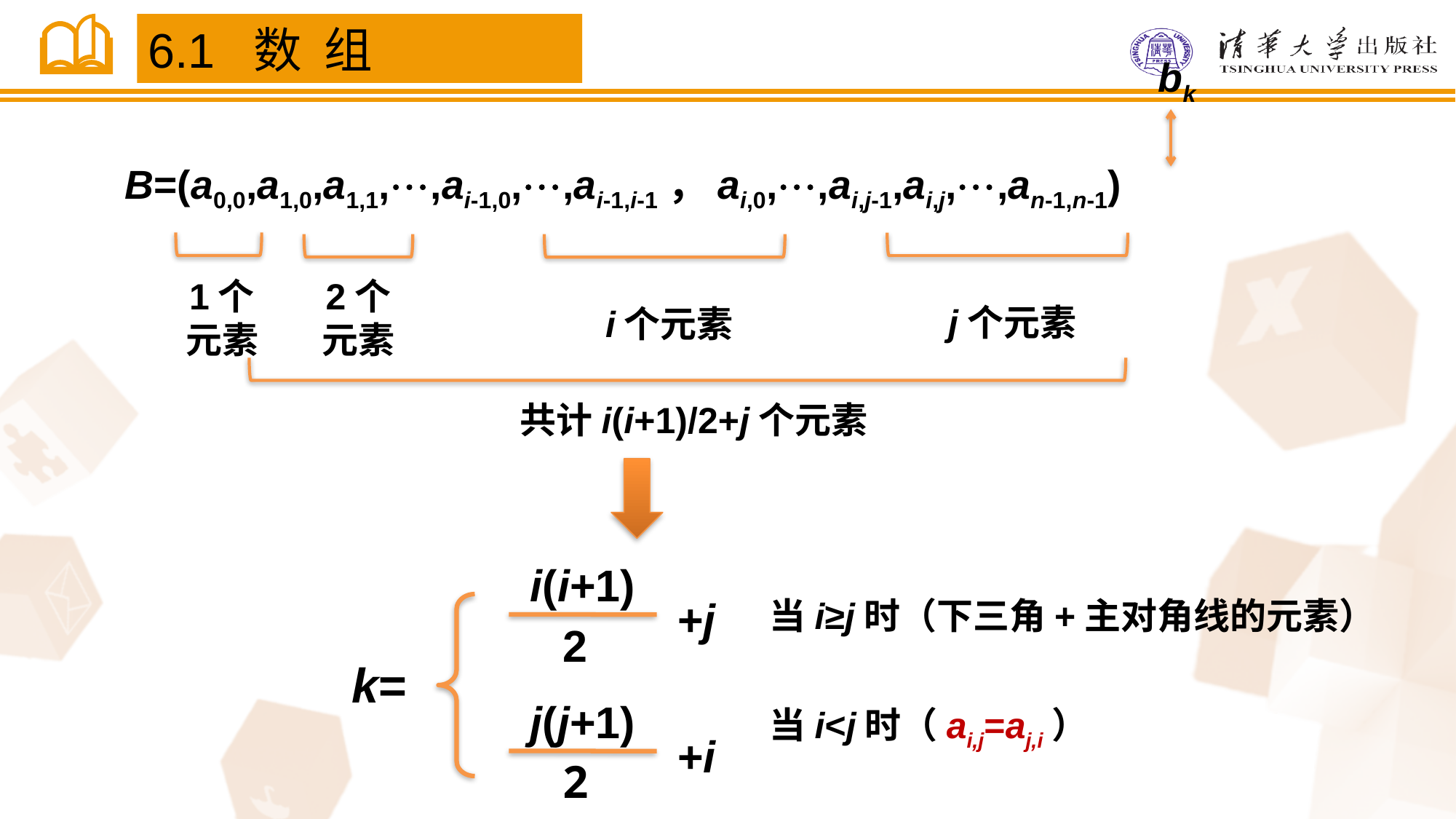

6.1  数  组
bk
B=(a0,0,a1,0,a1,1,…,ai-1,0,…,ai-1,i-1，ai,0,…,ai,j-1,ai,j,…,an-1,n-1)

1个
元素

j个元素

2个
元素

i个元素

共计i(i+1)/2+j个元素

i(i+1)
+j
2
当i≥j时（下三角+主对角线的元素）

k=
j(j+1)
+i
2
当i<j时（ai,j=aj,i）